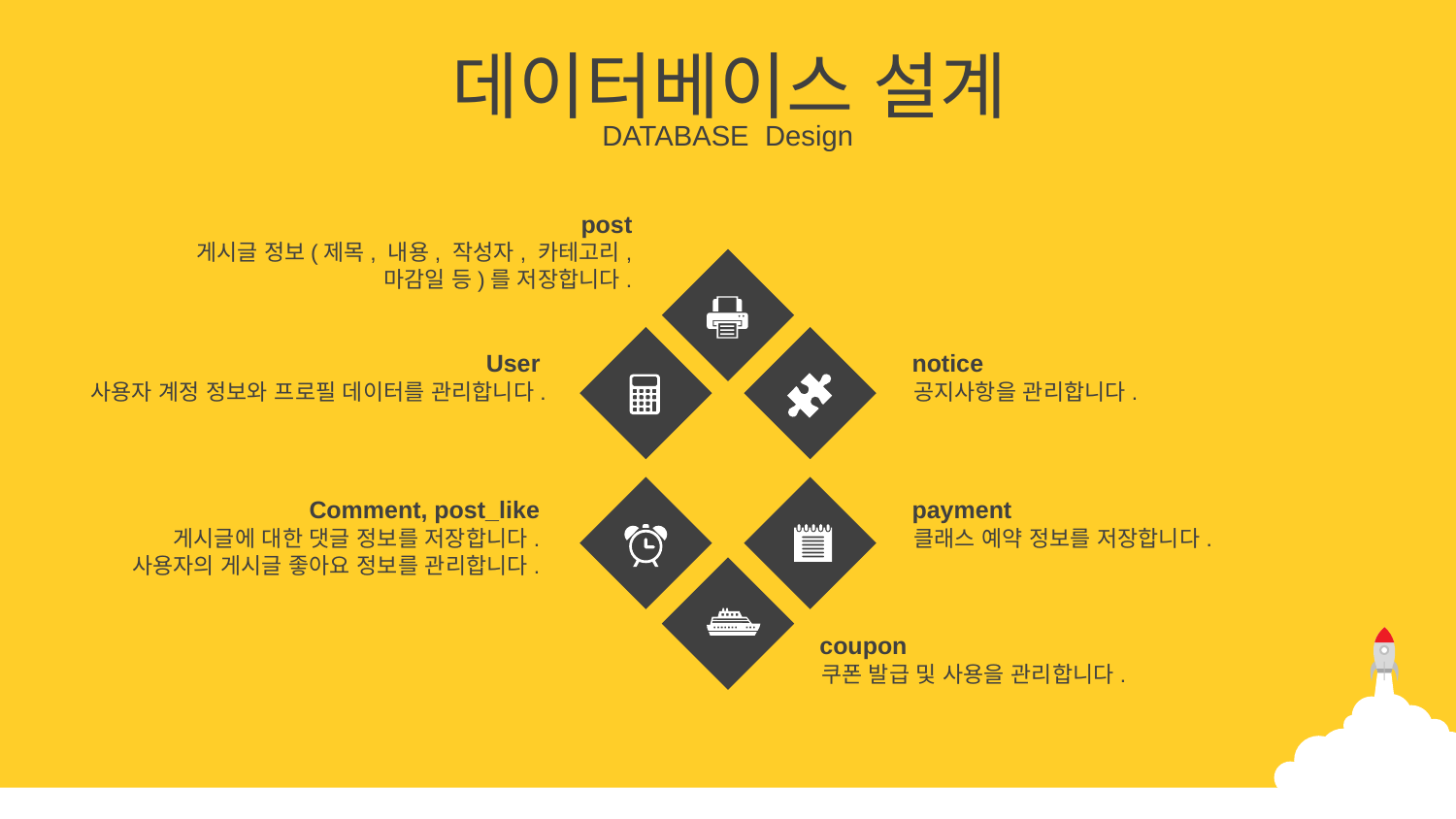

데이터베이스 설계
DATABASE  Design
post
게시글 정보(제목, 내용, 작성자, 카테고리, 마감일 등)를 저장합니다.

User
사용자 계정 정보와 프로필 데이터를 관리합니다.
notice
공지사항을 관리합니다.

payment
클래스 예약 정보를 저장합니다.
Comment, post_like
게시글에 대한 댓글 정보를 저장합니다.
사용자의 게시글 좋아요 정보를 관리합니다.

coupon
쿠폰 발급 및 사용을 관리합니다.